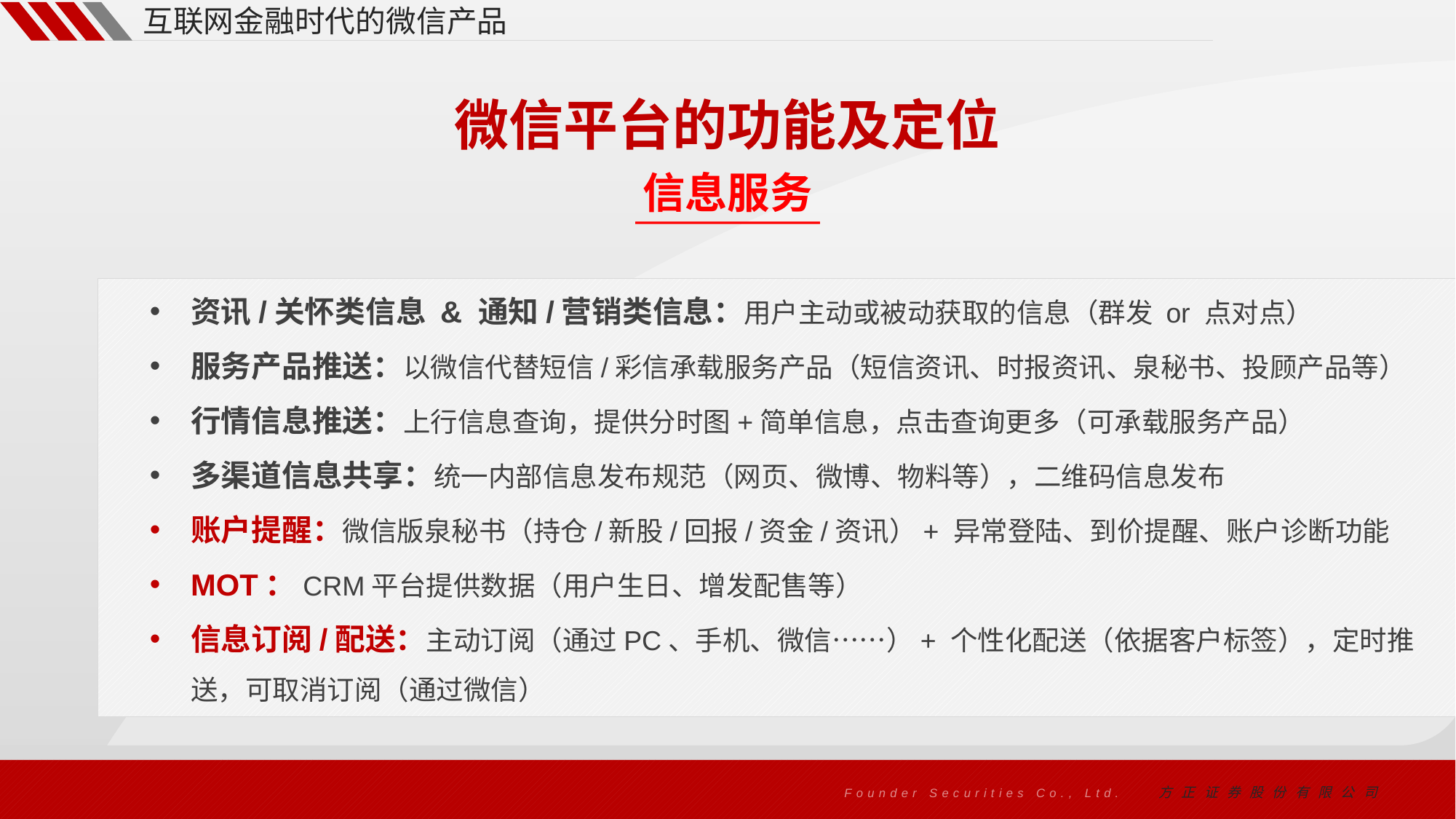

互联网金融时代的微信产品
微信平台的功能及定位
信息服务

资讯/关怀类信息 & 通知/营销类信息：用户主动或被动获取的信息（群发 or 点对点）
服务产品推送：以微信代替短信/彩信承载服务产品（短信资讯、时报资讯、泉秘书、投顾产品等）
行情信息推送：上行信息查询，提供分时图+简单信息，点击查询更多（可承载服务产品）
多渠道信息共享：统一内部信息发布规范（网页、微博、物料等），二维码信息发布
账户提醒：微信版泉秘书（持仓/新股/回报/资金/资讯）+ 异常登陆、到价提醒、账户诊断功能
MOT：CRM平台提供数据（用户生日、增发配售等）
信息订阅/配送：主动订阅（通过PC、手机、微信……）+ 个性化配送（依据客户标签），定时推送，可取消订阅（通过微信）